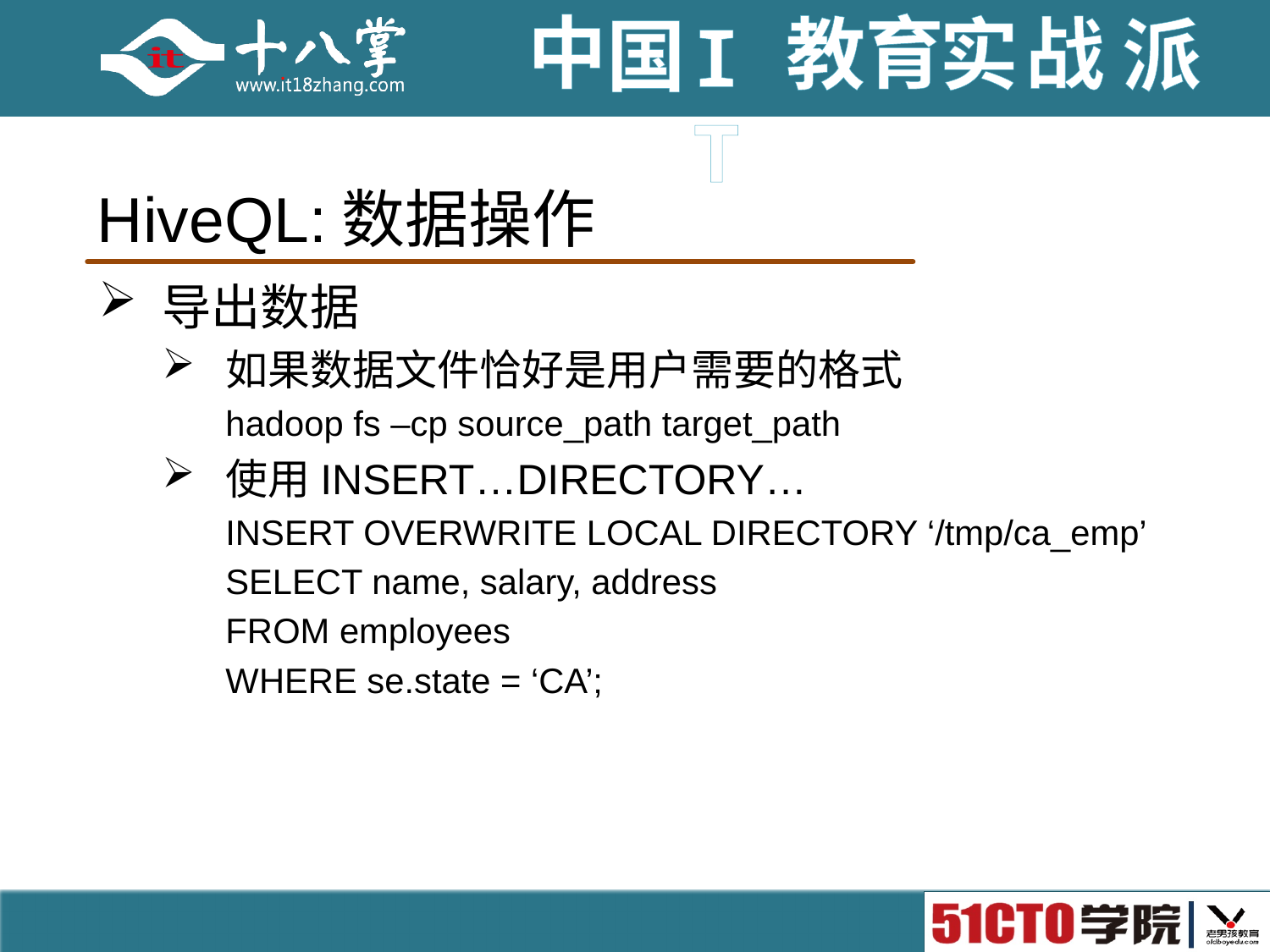

# HiveQL:数据操作
导出数据
如果数据文件恰好是用户需要的格式
hadoop fs –cp source_path target_path
使用INSERT…DIRECTORY…
INSERT OVERWRITE LOCAL DIRECTORY ‘/tmp/ca_emp’
SELECT name, salary, address
FROM employees
WHERE se.state = ‘CA’;